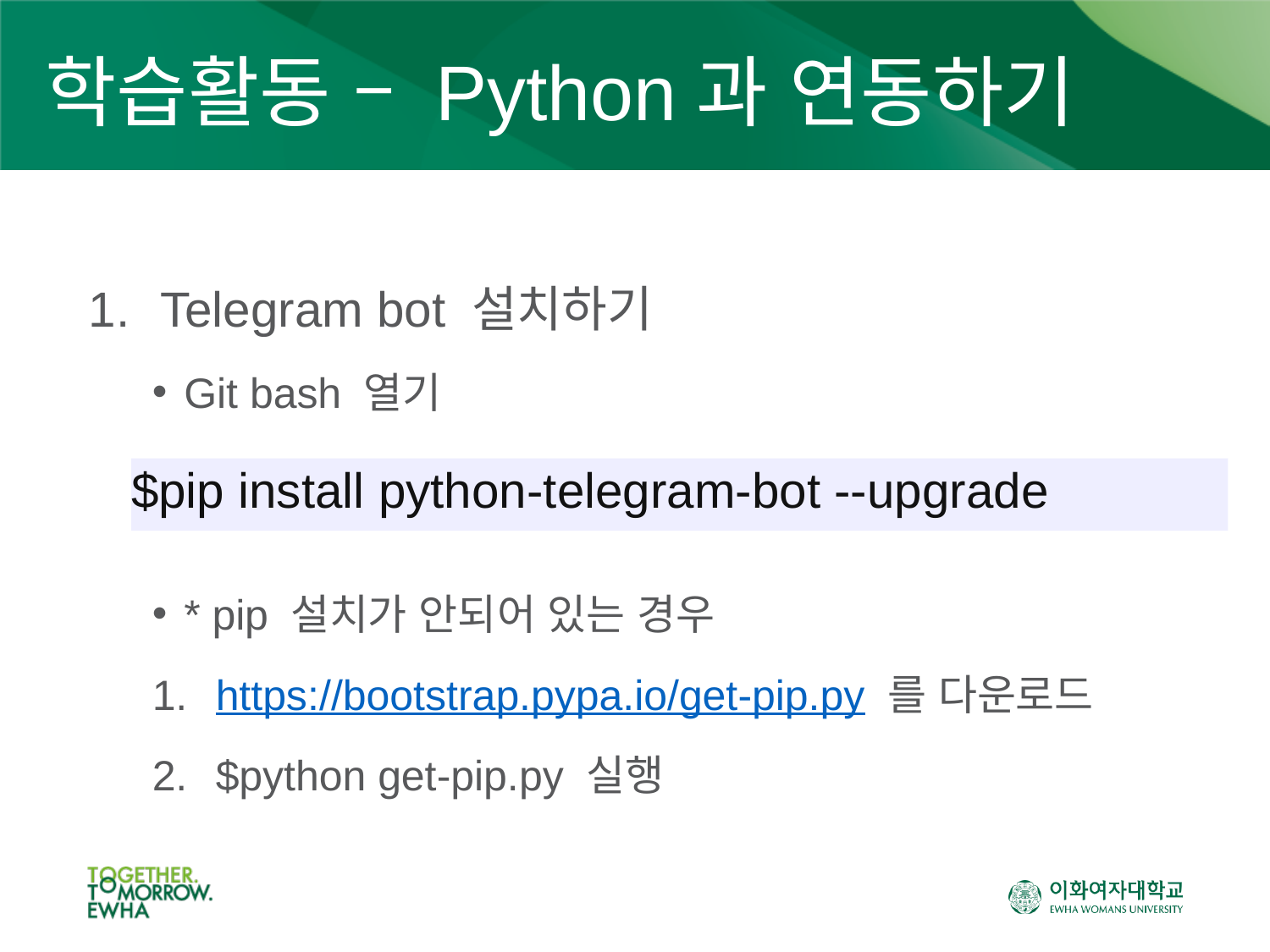

# 학습활동 – Python과 연동하기
Telegram bot 설치하기
Git bash 열기

* pip 설치가 안되어 있는 경우
https://bootstrap.pypa.io/get-pip.py 를 다운로드
$python get-pip.py 실행

$pip install python-telegram-bot --upgrade